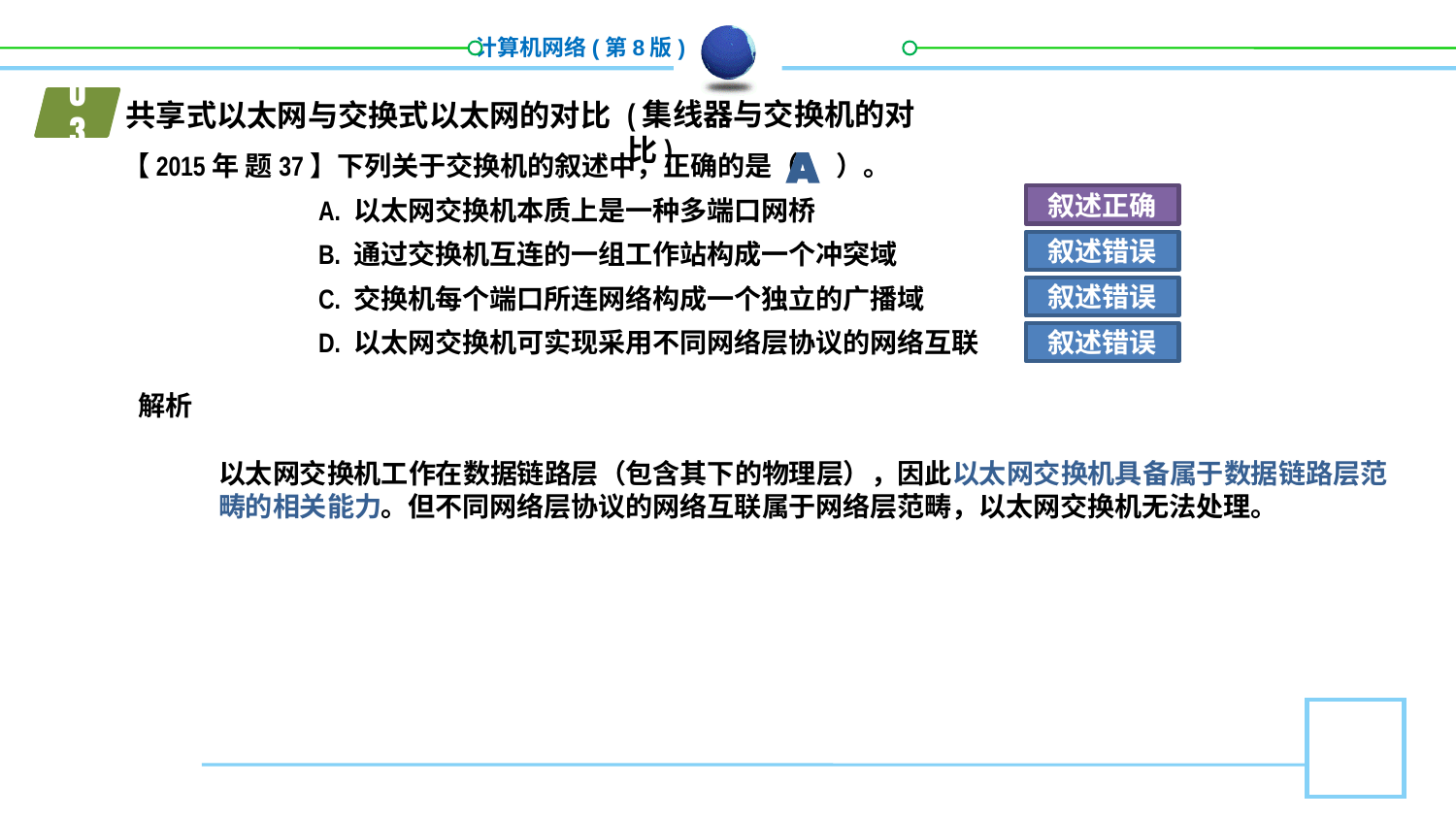

(集线器与交换机的对比)
03
01
共享式以太网与交换式以太网的对比
【2015年 题37】下列关于交换机的叙述中，正确的是（      ）。
A. 以太网交换机本质上是一种多端口网桥
B. 通过交换机互连的一组工作站构成一个冲突域
C. 交换机每个端口所连网络构成一个独立的广播域
D. 以太网交换机可实现采用不同网络层协议的网络互联
A
叙述正确
叙述错误
叙述错误
叙述错误
解析
以太网交换机工作在数据链路层（包含其下的物理层），因此以太网交换机具备属于数据链路层范畴的相关能力。但不同网络层协议的网络互联属于网络层范畴，以太网交换机无法处理。